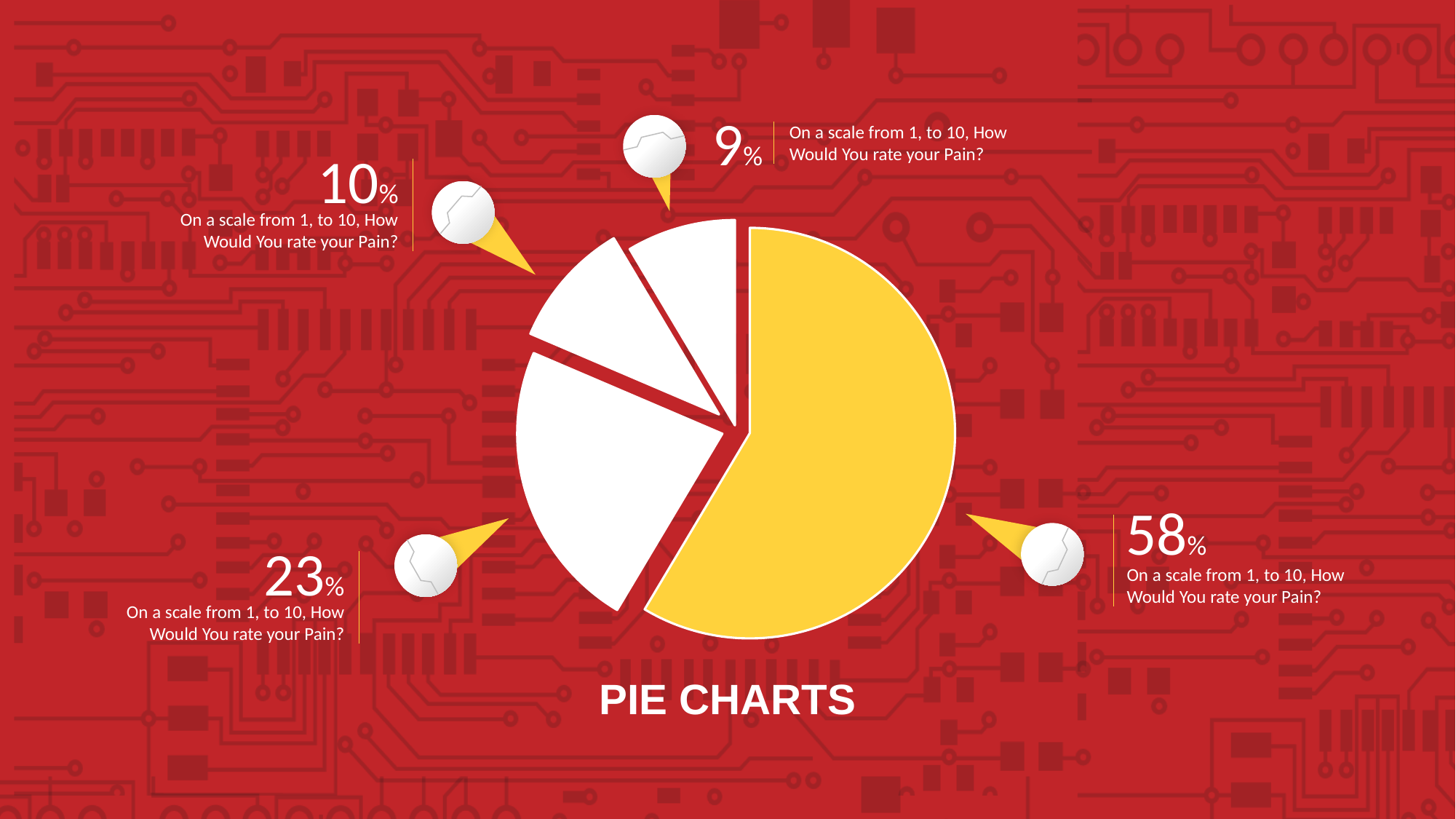

9%

On a scale from 1, to 10, How Would You rate your Pain?

### Chart

| Category | 销售额 |
|---|---|
| 第一季度 | 8.2 |
| 第二季度 | 3.2 |
| 第三季度 | 1.4 |
| 第四季度 | 1.2 |
10%

On a scale from 1, to 10, How Would You rate your Pain?

58%
23%
On a scale from 1, to 10, How Would You rate your Pain?
On a scale from 1, to 10, How Would You rate your Pain?
PIE CHARTS